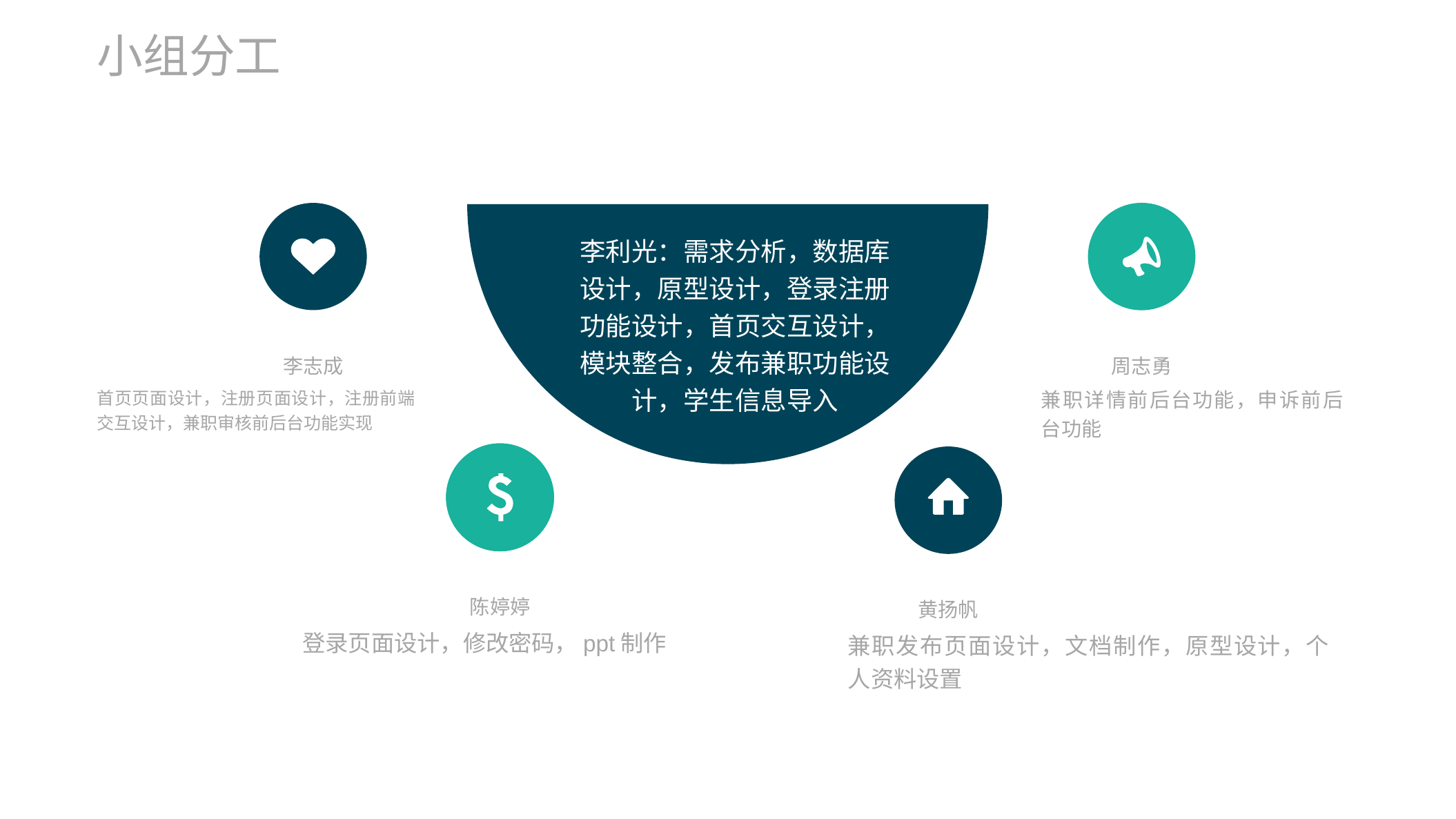

小组分工

李利光：需求分析，数据库设计，原型设计，登录注册功能设计，首页交互设计，模块整合，发布兼职功能设计，学生信息导入

李志成
周志勇
兼职详情前后台功能，申诉前后台功能
首页页面设计，注册页面设计，注册前端交互设计，兼职审核前后台功能实现

陈婷婷
黄扬帆
登录页面设计，修改密码，ppt制作
兼职发布页面设计，文档制作，原型设计，个人资料设置